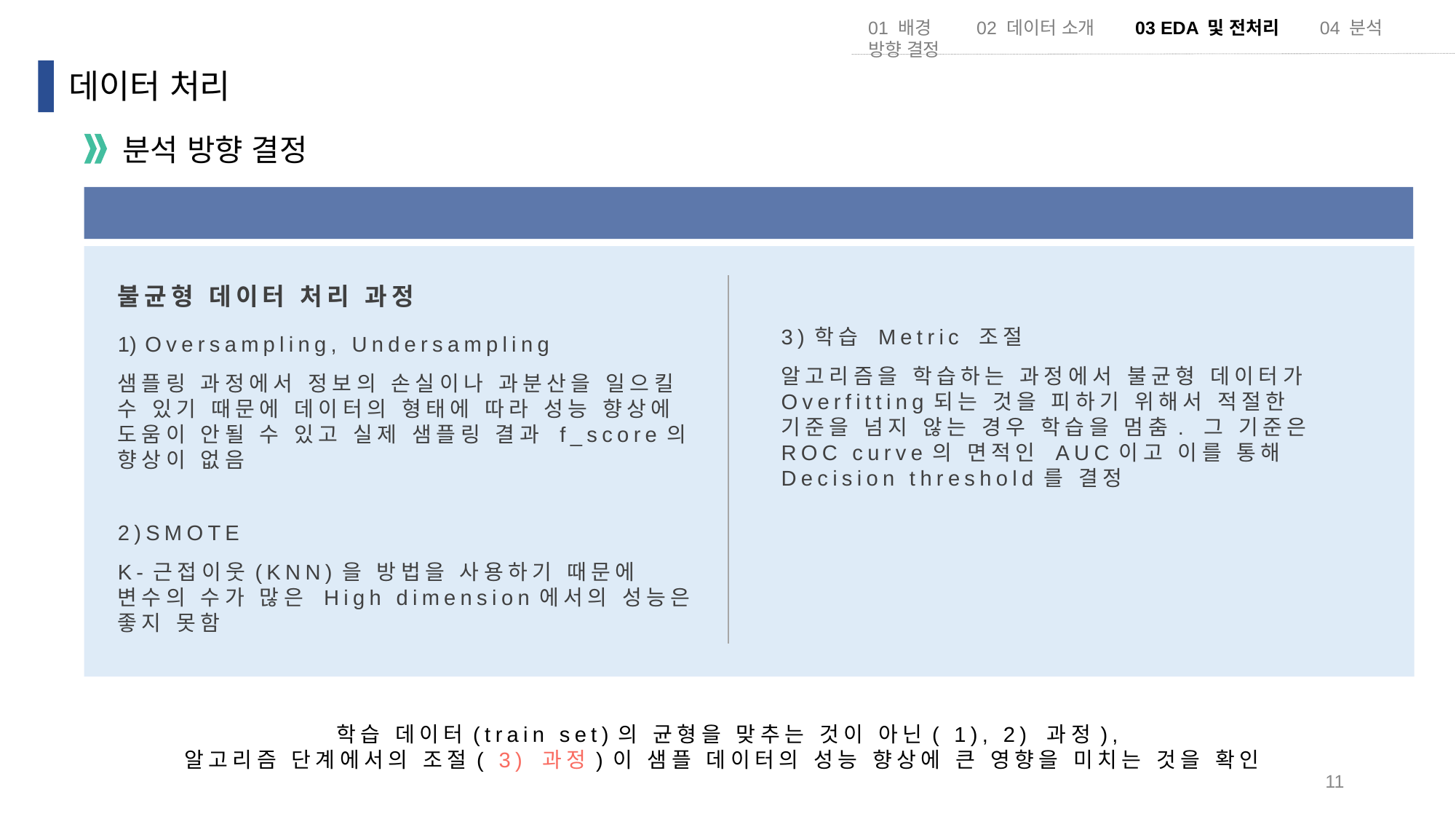

01 배경        02 데이터 소개       03 EDA 및 전처리       04 분석 방향 결정
데이터 처리

분석 방향 결정

불균형 데이터 문제를 어떻게 다루어야 할까?

불균형 데이터 처리 과정
3)학습 Metric 조절
알고리즘을 학습하는 과정에서 불균형 데이터가 Overfitting되는 것을 피하기 위해서 적절한 기준을 넘지 않는 경우 학습을 멈춤. 그 기준은 ROC curve의 면적인 AUC이고 이를 통해 Decision threshold를 결정
Oversampling, Undersampling
샘플링 과정에서 정보의 손실이나 과분산을 일으킬 수 있기 때문에 데이터의 형태에 따라 성능 향상에 도움이 안될 수 있고 실제 샘플링 결과 f_score의 향상이 없음

2)SMOTE
K-근접이웃(KNN)을 방법을 사용하기 때문에 변수의 수가 많은 High dimension에서의 성능은 좋지 못함
학습 데이터(train set)의 균형을 맞추는 것이 아닌( 1), 2) 과정),
알고리즘 단계에서의 조절( 3) 과정)이 샘플 데이터의 성능 향상에 큰 영향을 미치는 것을 확인
11